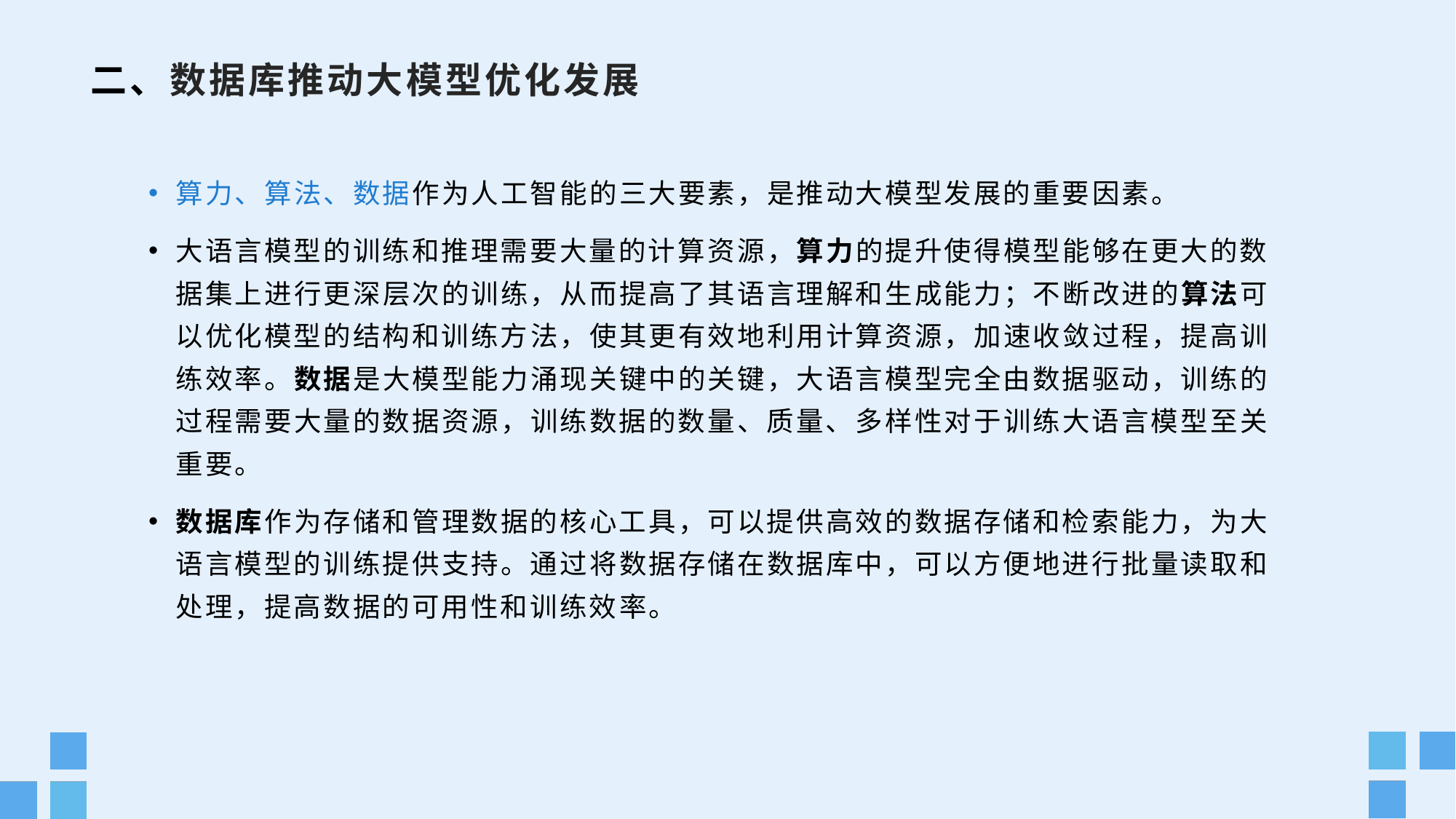

# 二、数据库推动大模型优化发展
算力、算法、数据作为人工智能的三大要素，是推动大模型发展的重要因素。
大语言模型的训练和推理需要大量的计算资源，算力的提升使得模型能够在更大的数据集上进行更深层次的训练，从而提高了其语言理解和生成能力；不断改进的算法可以优化模型的结构和训练方法，使其更有效地利用计算资源，加速收敛过程，提高训练效率。数据是大模型能力涌现关键中的关键，大语言模型完全由数据驱动，训练的过程需要大量的数据资源，训练数据的数量、质量、多样性对于训练大语言模型至关重要。
数据库作为存储和管理数据的核心工具，可以提供高效的数据存储和检索能力，为大语言模型的训练提供支持。通过将数据存储在数据库中，可以方便地进行批量读取和处理，提高数据的可用性和训练效率。